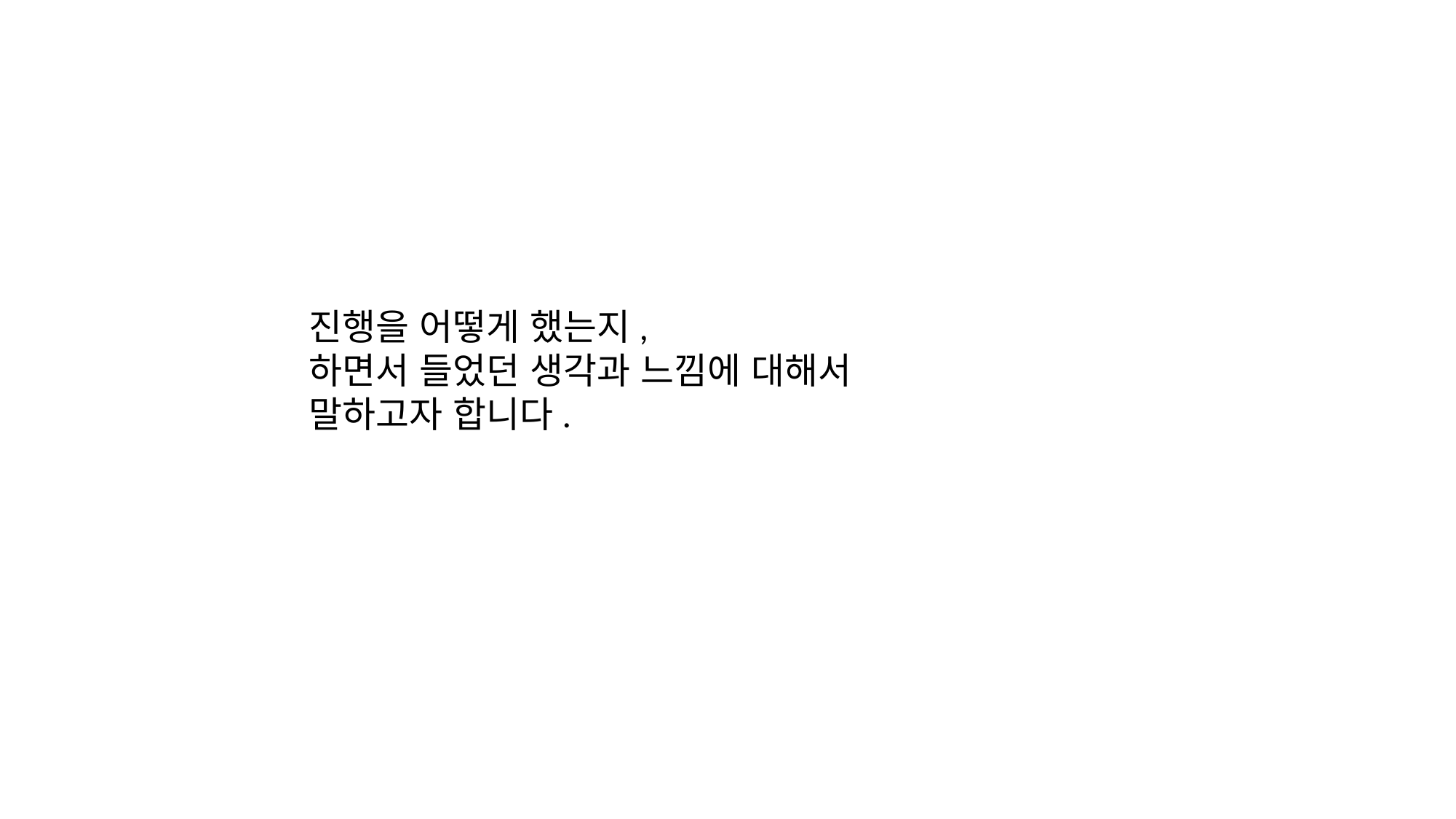

진행을 어떻게 했는지,
하면서 들었던 생각과 느낌에 대해서
말하고자 합니다.